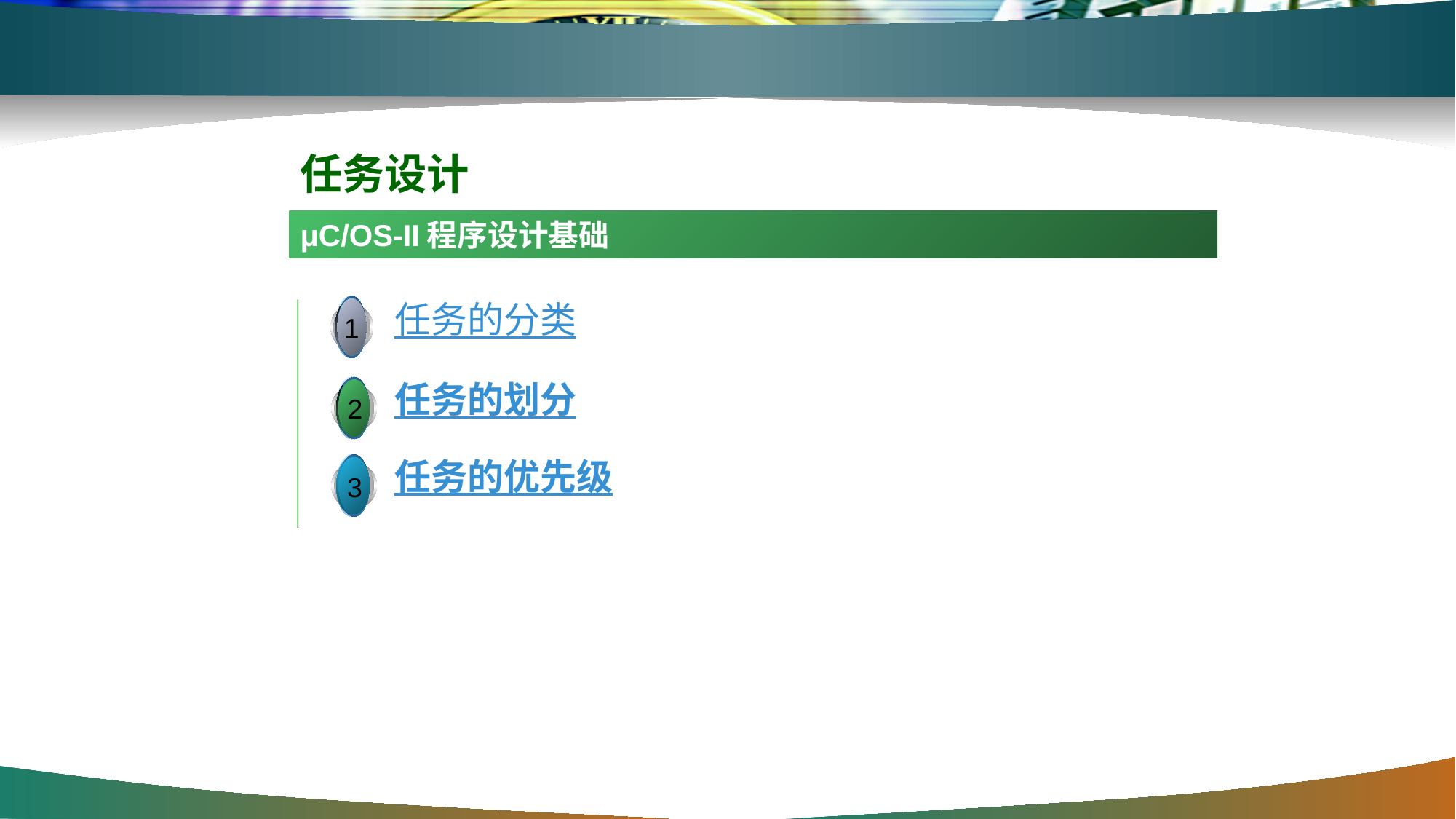

任务设计
μC/OS-II程序设计基础
任务的分类

1

任务的划分

2
任务的优先级

3